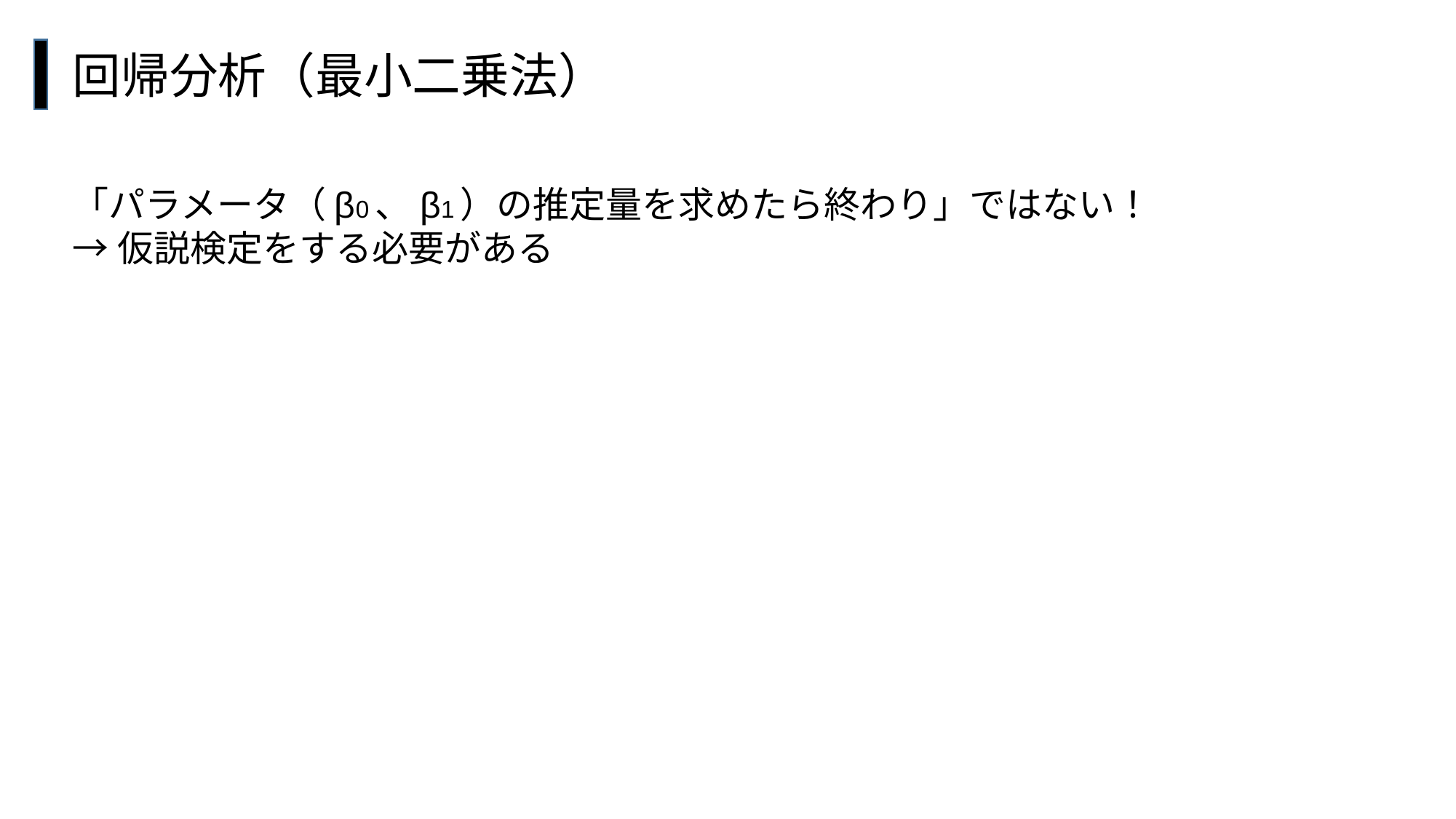

回帰分析（最小二乗法）

「パラメータ（β0、β1）の推定量を求めたら終わり」ではない！
→仮説検定をする必要がある

#
セレクション・バイアス